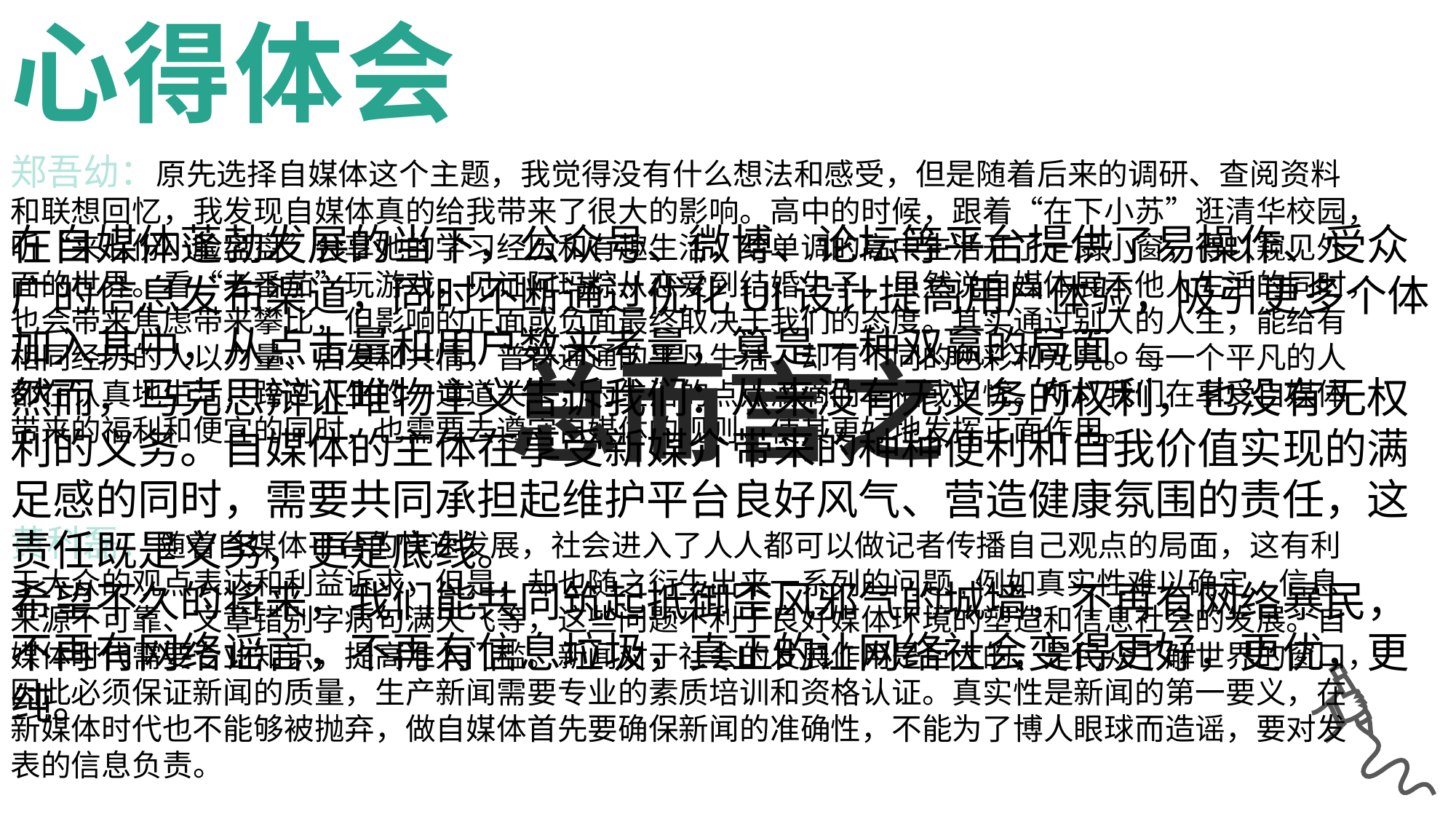

心得体会
郑吾幼：原先选择自媒体这个主题，我觉得没有什么想法和感受，但是随着后来的调研、查阅资料和联想回忆，我发现自媒体真的给我带来了很大的影响。高中的时候，跟着“在下小苏”逛清华校园，听“来七份小脸盘盘”分享她的学习经历和有趣生活，给单调的高中生活开了一扇小窗，得以窥见外面的世界。看“老番茄”玩游戏，见证阿玛粽从恋爱到结婚生子，虽然说自媒体展示他人生活的同时，也会带来焦虑带来攀比，但影响的正面或负面最终取决于我们的态度。其实通过别人的人生，能给有相同经历的人以力量、启发和共情，普普通通的平凡生活，却有不同的色彩和光亮。每一个平凡的人都在认真地生活，跨过人生的一道道关卡，为生活的点点滴滴而幸福或担忧。所以我们在享受自媒体带来的福利和便宜的同时，也需要去遵守自媒体的规则，使其更好地发挥正面作用。

黄科磊：随着自媒体平台的快速发展，社会进入了人人都可以做记者传播自己观点的局面，这有利于大众的观点表达和利益诉求，但是，却也随之衍生出来一系列的问题,例如真实性难以确定、信息来源不可靠、文章错别字病句满天飞等，这些问题不利于良好媒体环境的塑造和信息社会的发展。自媒体时代需要专业知识，提高准入门槛。新闻对于社会的发展作用是巨大的，是民众了解世界的窗口，因此必须保证新闻的质量，生产新闻需要专业的素质培训和资格认证。真实性是新闻的第一要义，在新媒体时代也不能够被抛弃，做自媒体首先要确保新闻的准确性，不能为了博人眼球而造谣，要对发表的信息负责。

易书丞：自媒体的出现和发展让每一位普通人有一个展现自我，畅所欲言的平台。在这里没有时空的限制，你可以把生活的点滴与千里之外的陌生人分享，和他们一同共鸣。对我而言，我在自媒体平台上看到了与我周围生活截然不同而又光鲜亮丽的世界，但是好奇和兴奋不经意间也让我沉迷其中。况且，在自媒体时代这样一个人人都有话筒，人人都能被关注的时代，积极美好的事物自然受到追捧，可那些错误的言论和价值观也有了大肆传播的途径。自媒体平台好像大开了网络空间的“潘多拉魔盒”，它的能量是巨大的，但是一不小心就会陷入时空的局面。正因为如此，自媒体时代的信息传播的自律才显得尤为重要。我们在享受自媒体带来的信息传播自由的同时，更应该自觉遵守自媒体平台使用规则和有关的法律法规，让互联网空间更加有序。
在自媒体蓬勃发展的当下，公众号、微博、论坛等平台提供了易操作、受众广的信息发布渠道，同时不断通过优化UI设计提高用户体验，吸引更多个体加入其中，从点击量和用户数来考量，算是一种双赢的局面。
然而，马克思辩证唯物主义告诉我们：从来没有无义务的权利，也没有无权利的义务。自媒体的主体在享受新媒介带来的种种便利和自我价值实现的满足感的同时，需要共同承担起维护平台良好风气、营造健康氛围的责任，这责任既是义务，更是底线。
希望不久的将来，我们能共同筑起抵御歪风邪气的城墙，不再有网络暴民，不再有网络谣言，不再有信息垃圾，真正的让网络社会变得更好，更优，更纯。
总而言之